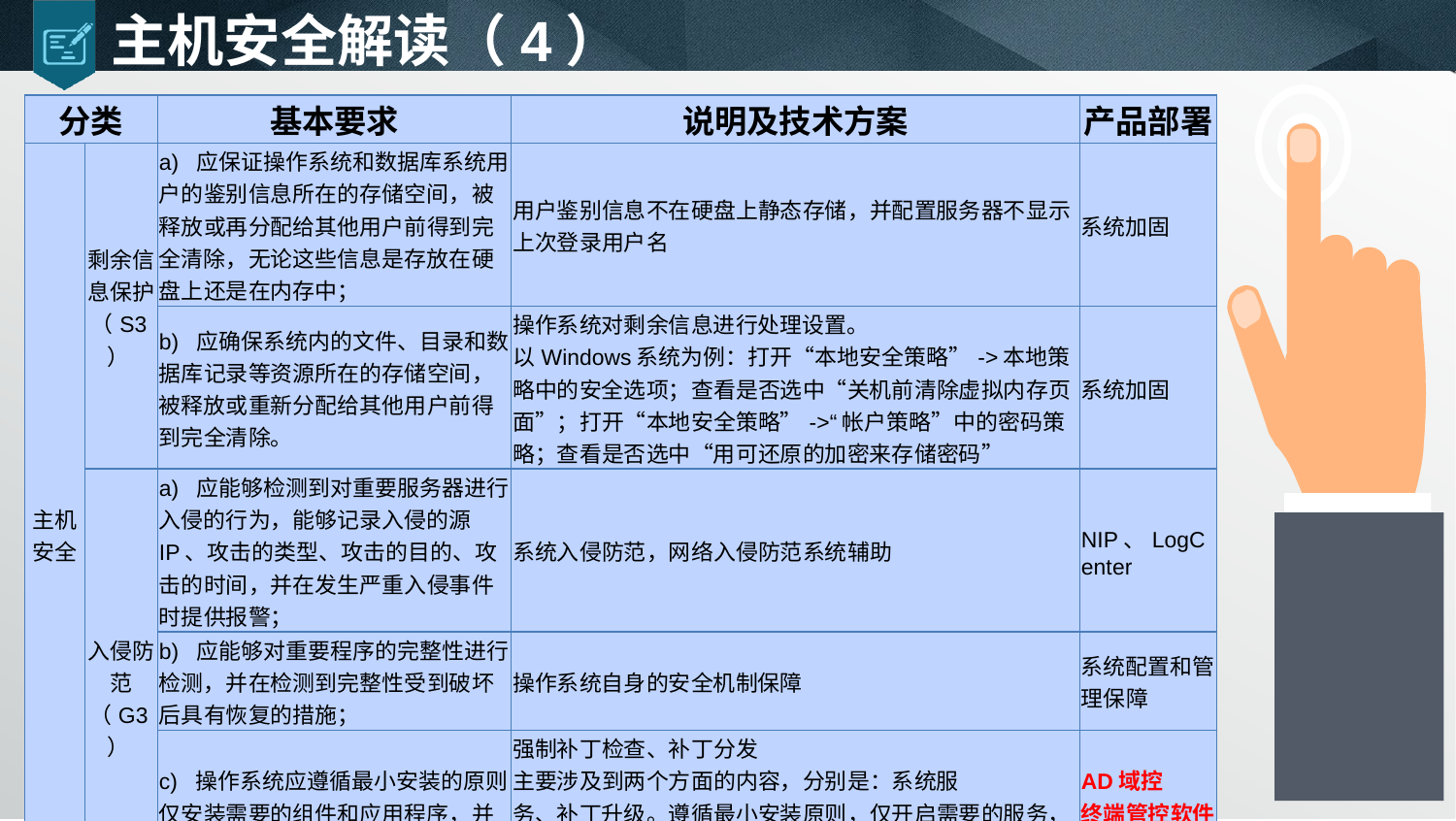

# 主机安全解读（4）

| 分类 |  | 基本要求 | 说明及技术方案 | 产品部署 |
| --- | --- | --- | --- | --- |
| 主机安全 | 剩余信息保护（S3） | a) 应保证操作系统和数据库系统用户的鉴别信息所在的存储空间，被释放或再分配给其他用户前得到完全清除，无论这些信息是存放在硬盘上还是在内存中； | 用户鉴别信息不在硬盘上静态存储，并配置服务器不显示上次登录用户名 | 系统加固 |
|  |  | b) 应确保系统内的文件、目录和数据库记录等资源所在的存储空间，被释放或重新分配给其他用户前得到完全清除。 | 操作系统对剩余信息进行处理设置。 以Windows系统为例：打开“本地安全策略”->本地策略中的安全选项；查看是否选中“关机前清除虚拟内存页面”；打开“本地安全策略”->“帐户策略”中的密码策略；查看是否选中“用可还原的加密来存储密码” | 系统加固 |
|  | 入侵防范（G3） | a) 应能够检测到对重要服务器进行入侵的行为，能够记录入侵的源IP、攻击的类型、攻击的目的、攻击的时间，并在发生严重入侵事件时提供报警； | 系统入侵防范，网络入侵防范系统辅助 | NIP、LogCenter |
|  |  | b) 应能够对重要程序的完整性进行检测，并在检测到完整性受到破坏后具有恢复的措施； | 操作系统自身的安全机制保障 | 系统配置和管理保障 |
|  |  | c) 操作系统应遵循最小安装的原则，仅安装需要的组件和应用程序，并通过设置升级服务器等方式保持系统补丁及时得到更新。 | 强制补丁检查、补丁分发 主要涉及到两个方面的内容，分别是：系统服 务、补丁升级。遵循最小安装原则，仅开启需要的服务，安装需要的组件和程序，可以极大的降低系统遭受攻击的可能性。 及时更新系统补丁，可以避免遭受由系统漏洞带来的风险 | AD域控 终端管控软件 漏扫系统（缺失） |